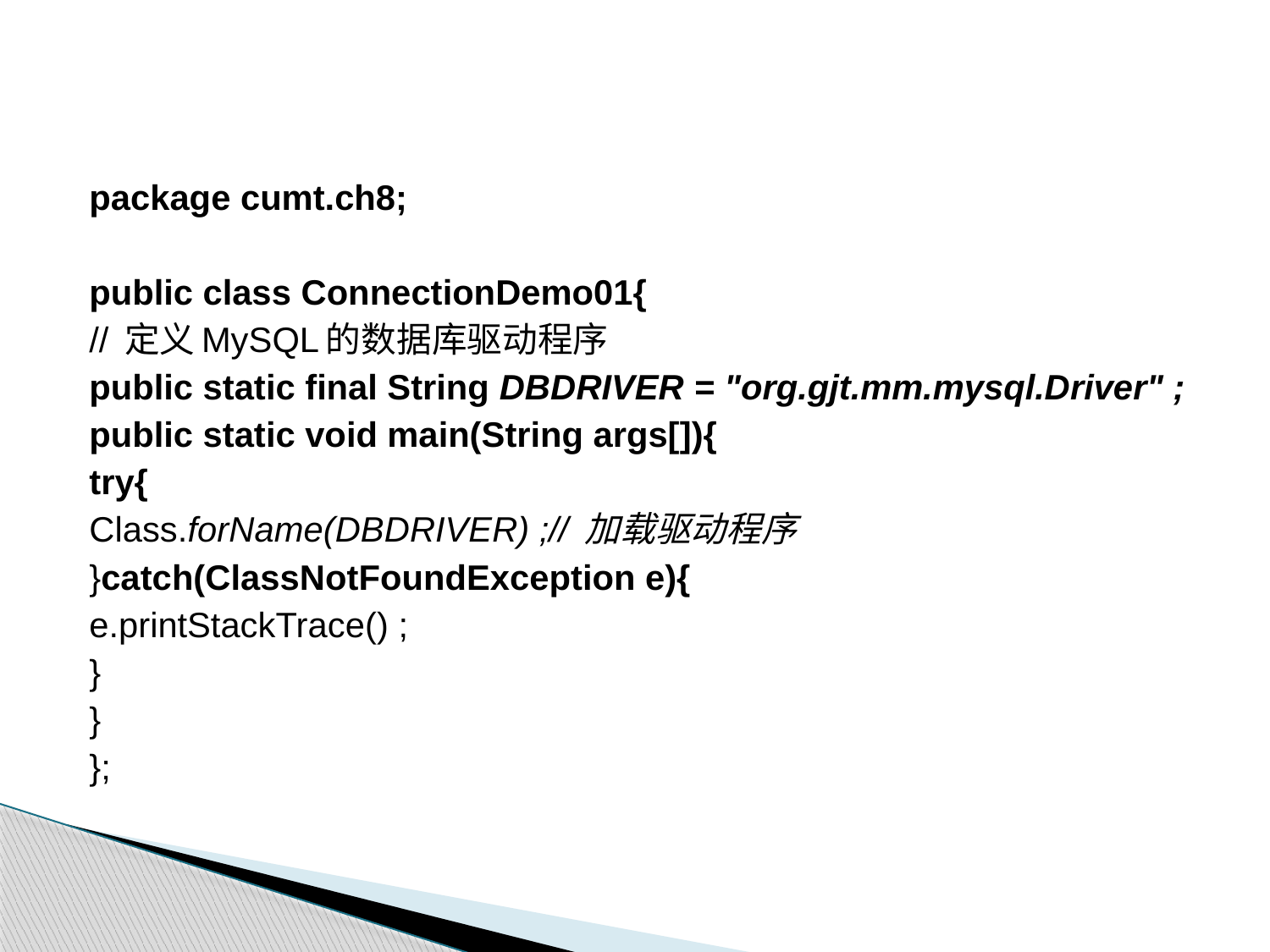

#
package cumt.ch8;

public class ConnectionDemo01{
// 定义MySQL的数据库驱动程序
public static final String DBDRIVER = "org.gjt.mm.mysql.Driver" ;
public static void main(String args[]){
try{
Class.forName(DBDRIVER) ;// 加载驱动程序
}catch(ClassNotFoundException e){
e.printStackTrace() ;
}
}
};